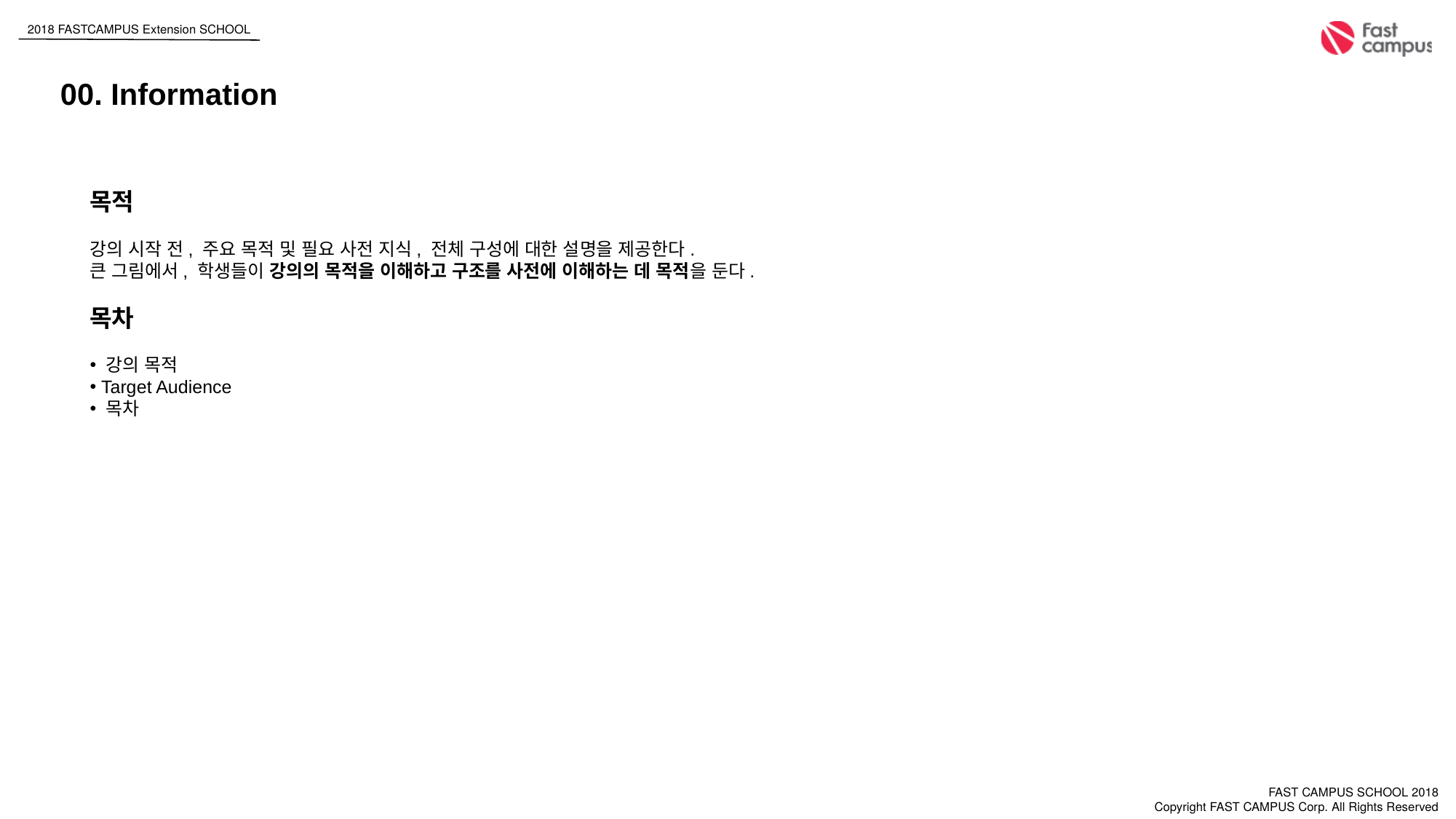

00. Information
목적

강의 시작 전, 주요 목적 및 필요 사전 지식, 전체 구성에 대한 설명을 제공한다.
큰 그림에서, 학생들이 강의의 목적을 이해하고 구조를 사전에 이해하는 데 목적을 둔다.

목차

 강의 목적
 Target Audience
 목차